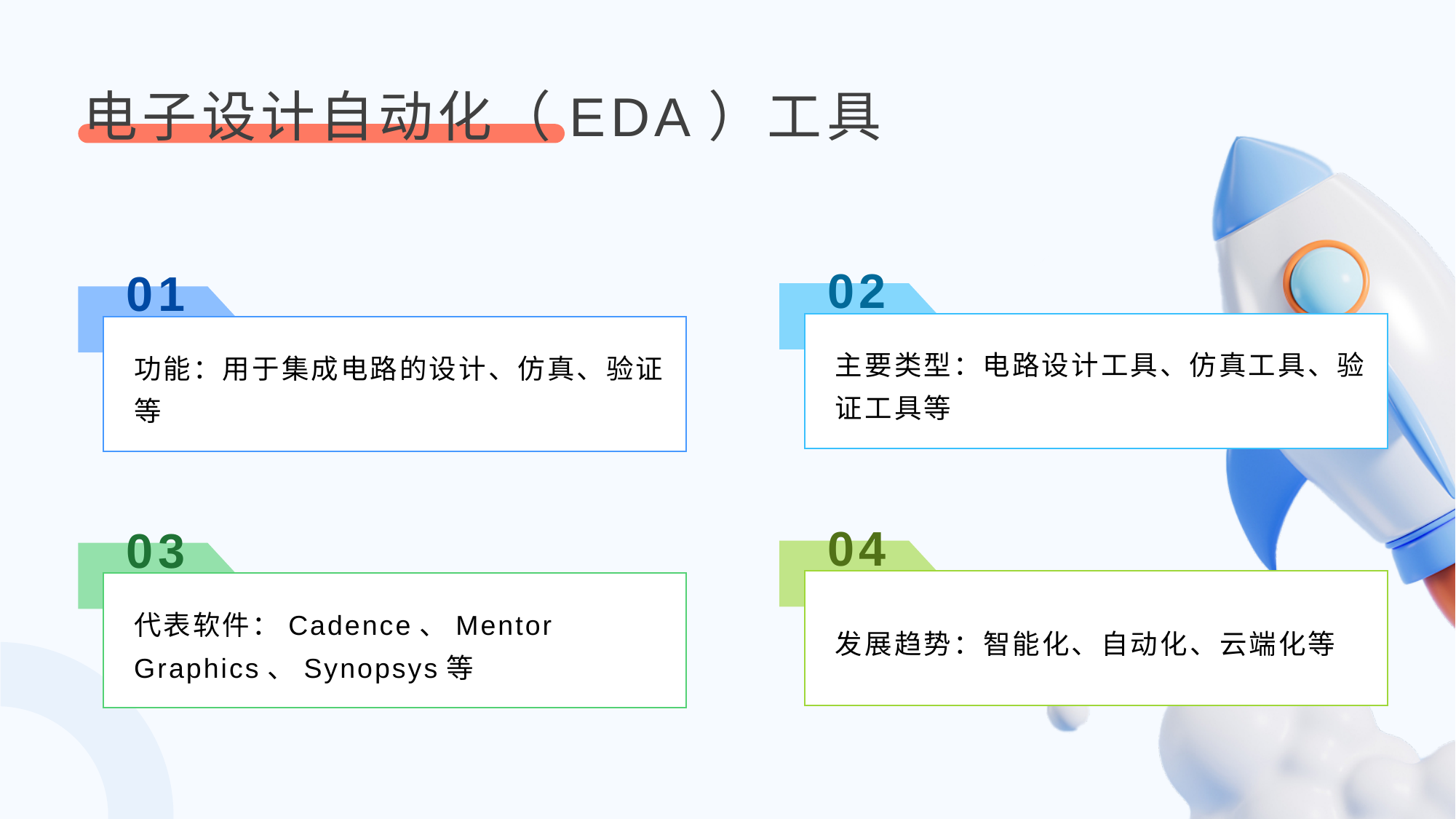

电子设计自动化（EDA）工具
02
01

主要类型：电路设计工具、仿真工具、验证工具等
功能：用于集成电路的设计、仿真、验证等
04
03

发展趋势：智能化、自动化、云端化等
代表软件：Cadence、Mentor Graphics、Synopsys等